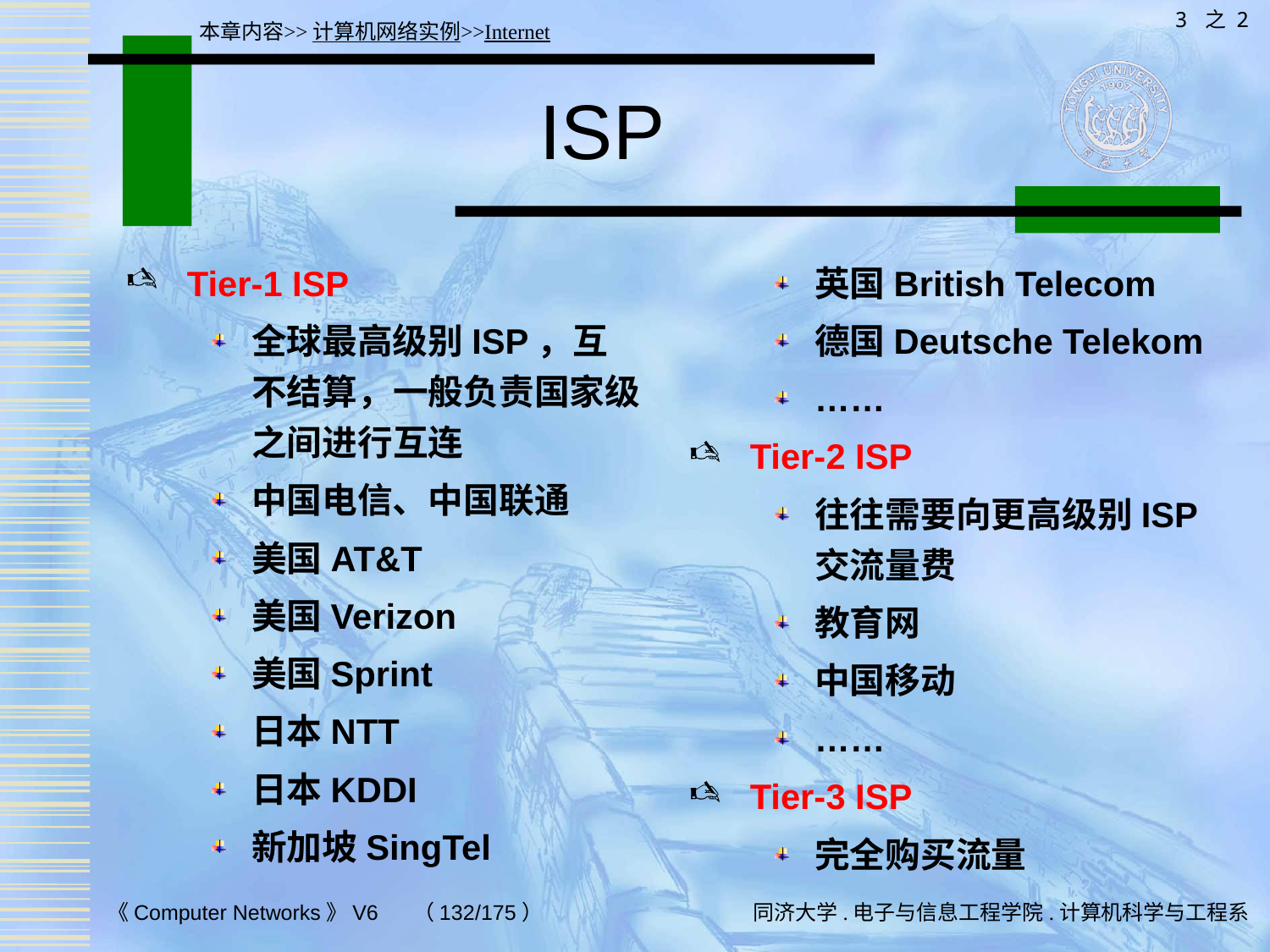

3 之 2
本章内容>>计算机网络实例>>Internet
# ISP
Tier-1 ISP
全球最高级别ISP，互不结算，一般负责国家级之间进行互连
中国电信、中国联通
美国AT&T
美国Verizon
美国Sprint
日本NTT
日本KDDI
新加坡SingTel
英国British Telecom
德国Deutsche Telekom
……
Tier-2 ISP
往往需要向更高级别ISP交流量费
教育网
中国移动
……
Tier-3 ISP
完全购买流量